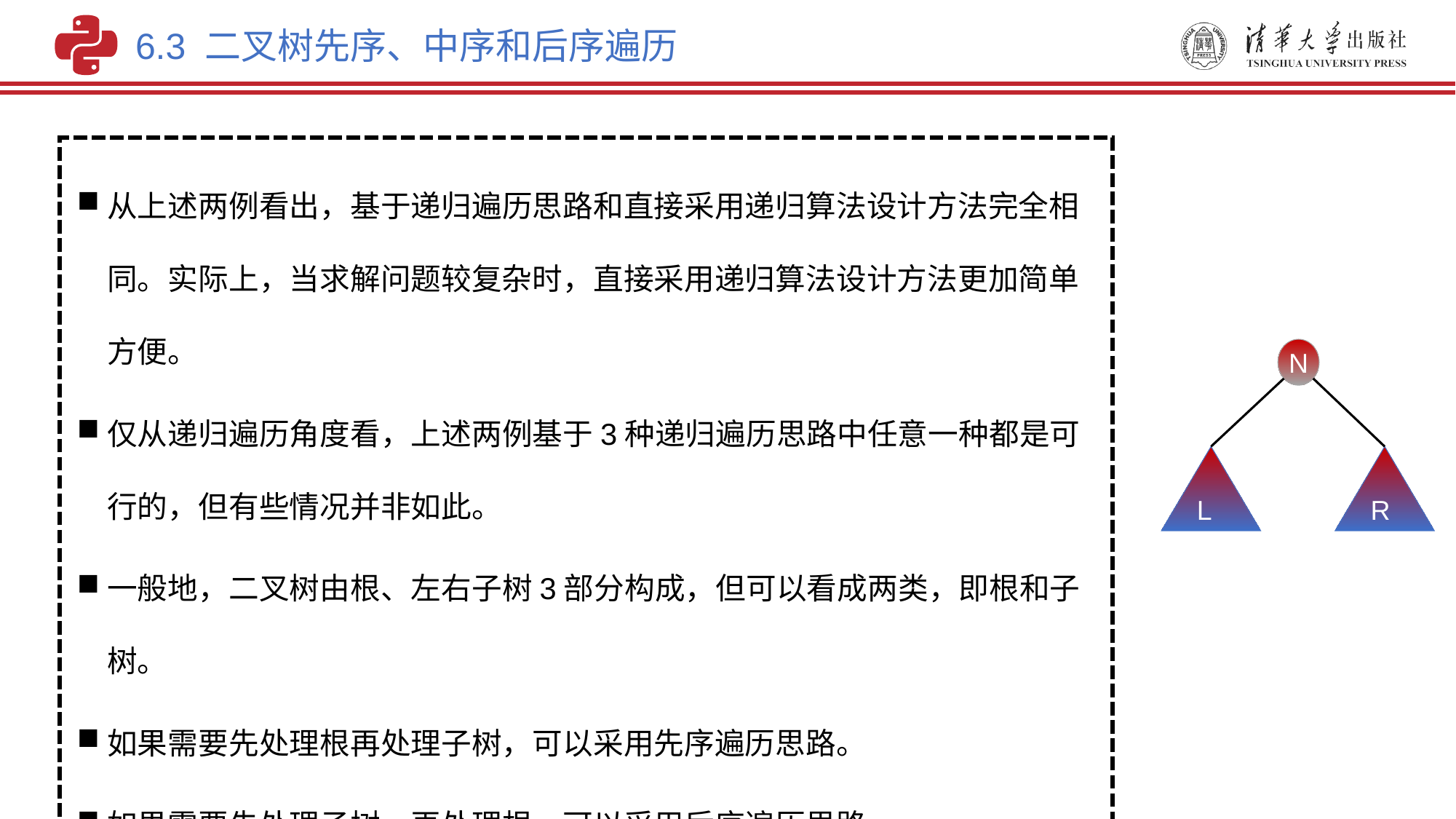

6.3 二叉树先序、中序和后序遍历
从上述两例看出，基于递归遍历思路和直接采用递归算法设计方法完全相同。实际上，当求解问题较复杂时，直接采用递归算法设计方法更加简单方便。
仅从递归遍历角度看，上述两例基于3种递归遍历思路中任意一种都是可行的，但有些情况并非如此。
一般地，二叉树由根、左右子树3部分构成，但可以看成两类，即根和子树。
如果需要先处理根再处理子树，可以采用先序遍历思路。
如果需要先处理子树，再处理根，可以采用后序遍历思路。
N
L
R